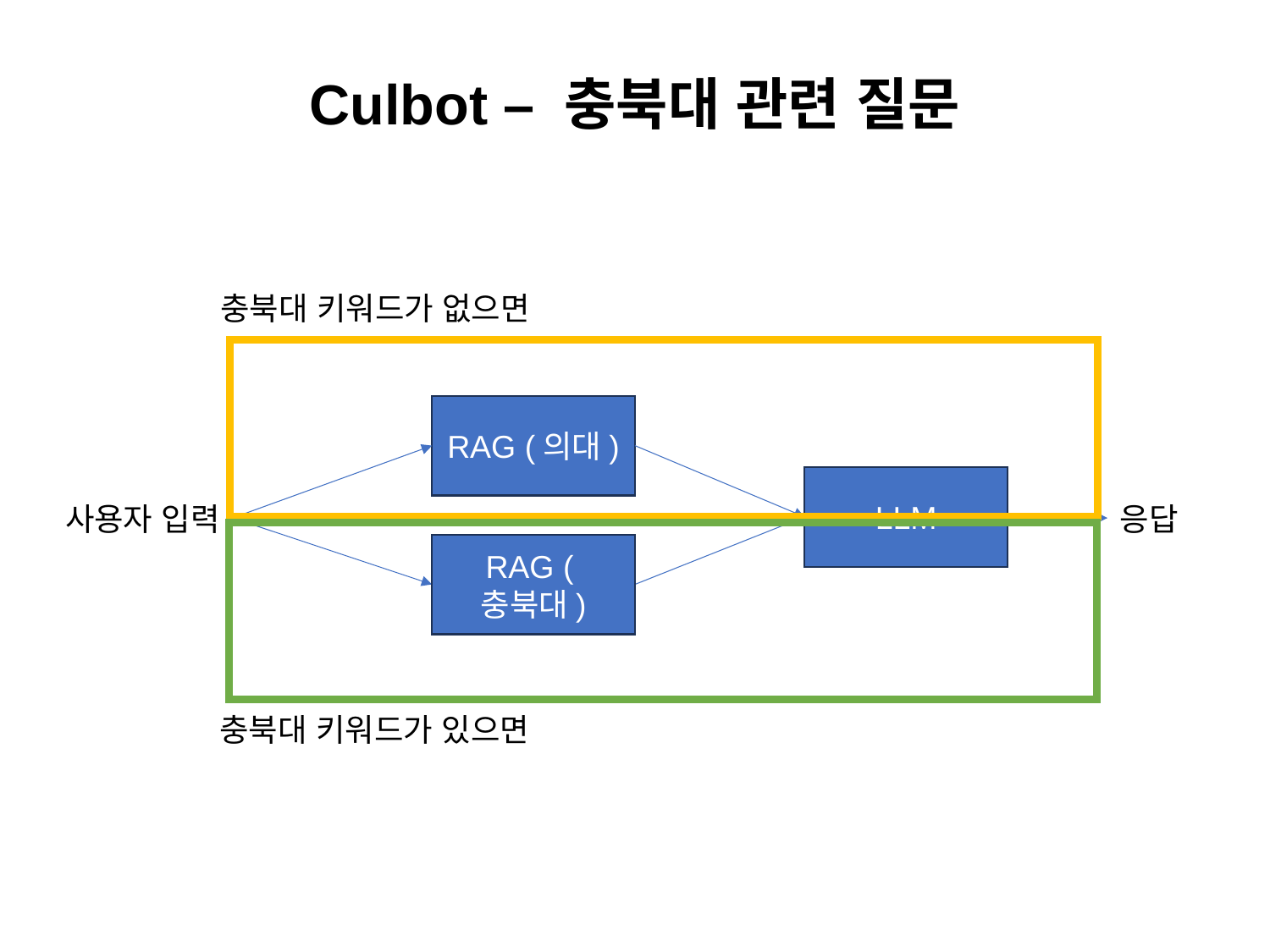

Culbot – 충북대 관련 질문
충북대 키워드가 없으면

RAG (의대)
LLM
사용자 입력
응답

RAG (충북대)
충북대 키워드가 있으면